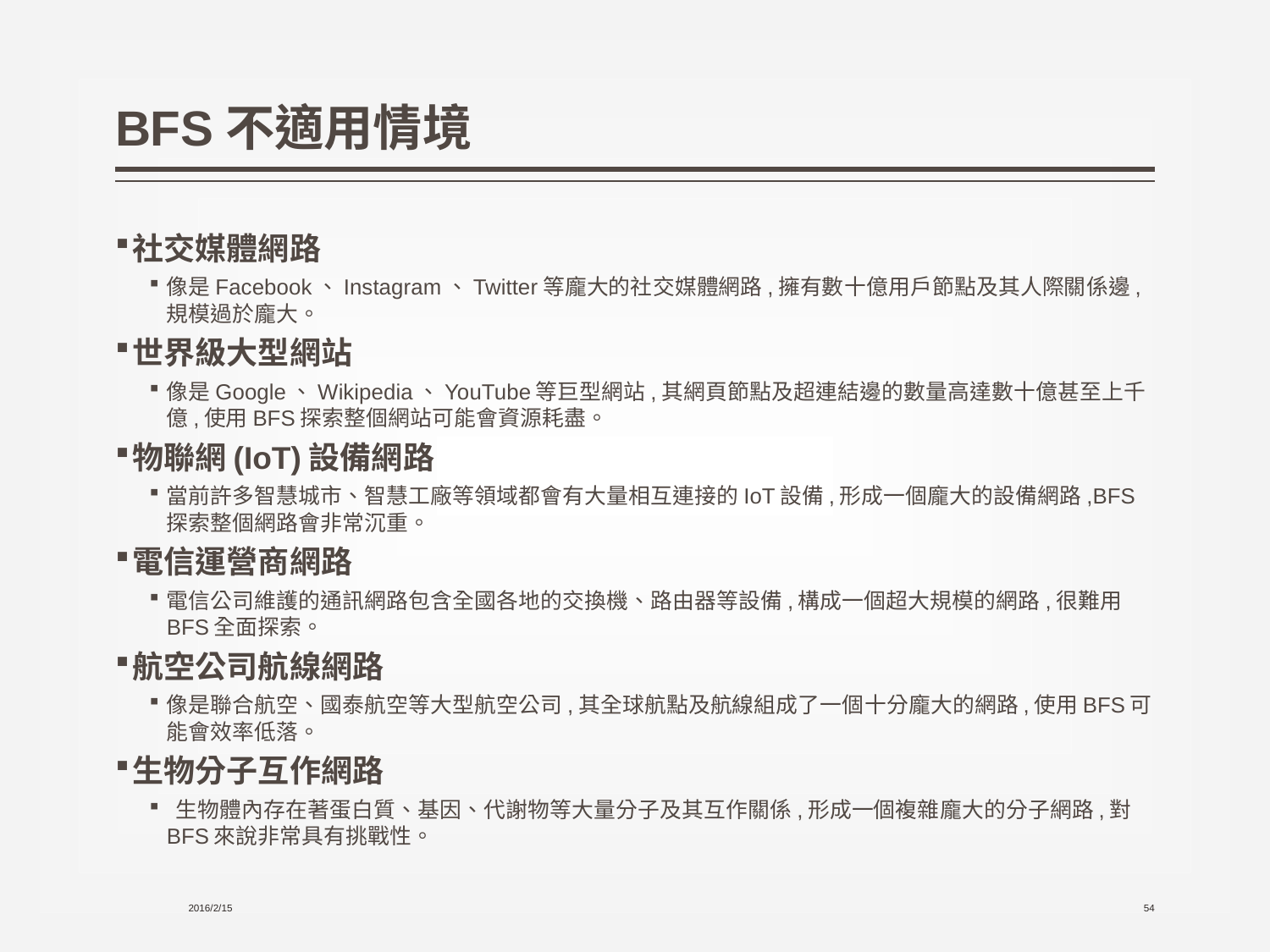

# BFS不適用情境
社交媒體網路
像是Facebook、Instagram、Twitter等龐大的社交媒體網路,擁有數十億用戶節點及其人際關係邊,規模過於龐大。
世界級大型網站
像是Google、Wikipedia、YouTube等巨型網站,其網頁節點及超連結邊的數量高達數十億甚至上千億,使用BFS探索整個網站可能會資源耗盡。
物聯網(IoT)設備網路
當前許多智慧城市、智慧工廠等領域都會有大量相互連接的IoT設備,形成一個龐大的設備網路,BFS探索整個網路會非常沉重。
電信運營商網路
電信公司維護的通訊網路包含全國各地的交換機、路由器等設備,構成一個超大規模的網路,很難用BFS全面探索。
航空公司航線網路
像是聯合航空、國泰航空等大型航空公司,其全球航點及航線組成了一個十分龐大的網路,使用BFS可能會效率低落。
生物分子互作網路
 生物體內存在著蛋白質、基因、代謝物等大量分子及其互作關係,形成一個複雜龐大的分子網路,對BFS來說非常具有挑戰性。
2016/2/15
54